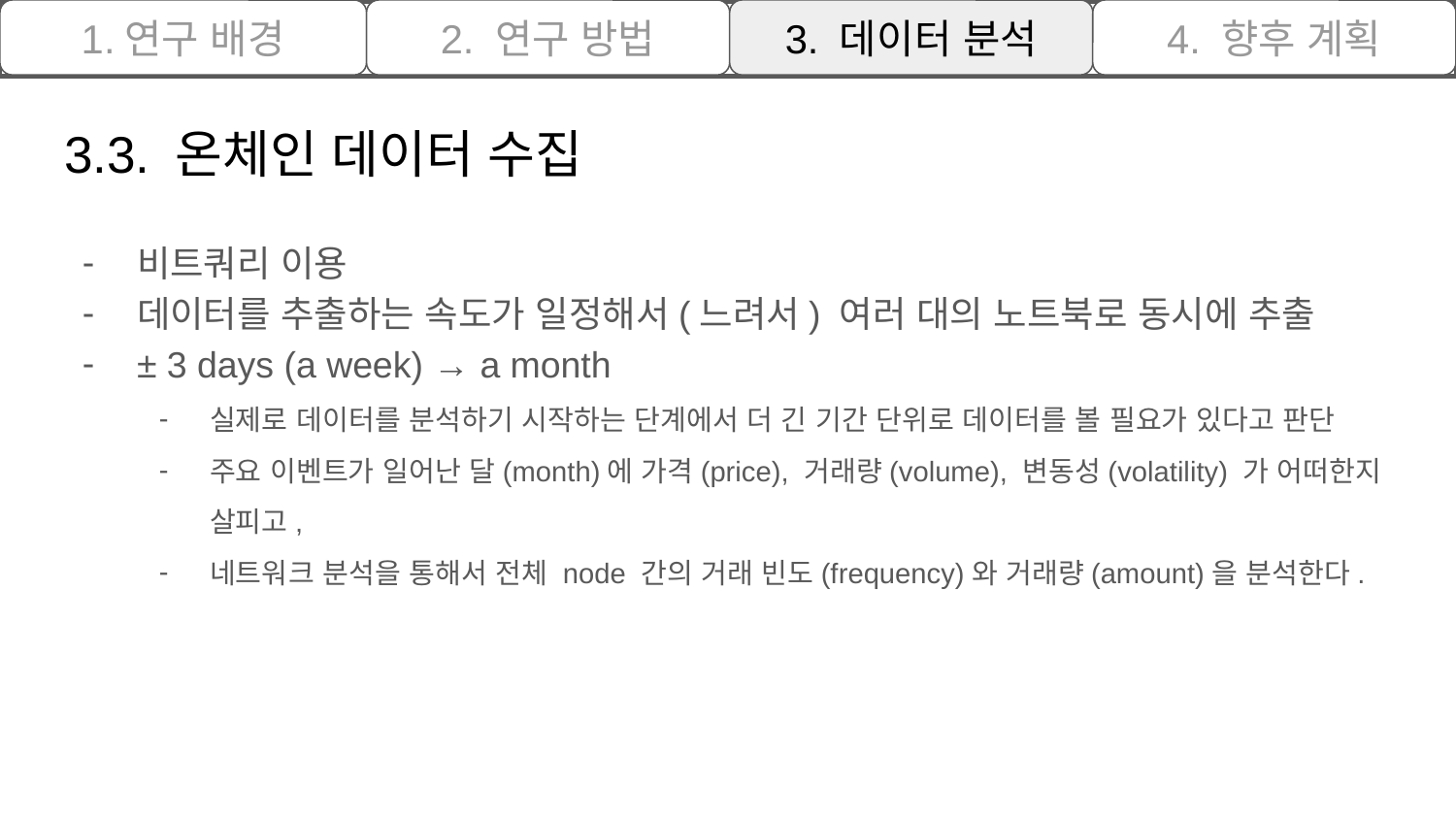

1.연구 배경
2. 연구 방법
3. 데이터 분석
4. 향후 계획

# 3.3. 온체인 데이터 수집
비트쿼리 이용
데이터를 추출하는 속도가 일정해서(느려서) 여러 대의 노트북로 동시에 추출
± 3 days (a week) → a month
실제로 데이터를 분석하기 시작하는 단계에서 더 긴 기간 단위로 데이터를 볼 필요가 있다고 판단
주요 이벤트가 일어난 달(month)에 가격(price), 거래량(volume), 변동성(volatility) 가 어떠한지 살피고,
네트워크 분석을 통해서 전체 node 간의 거래 빈도(frequency)와 거래량(amount)을 분석한다.